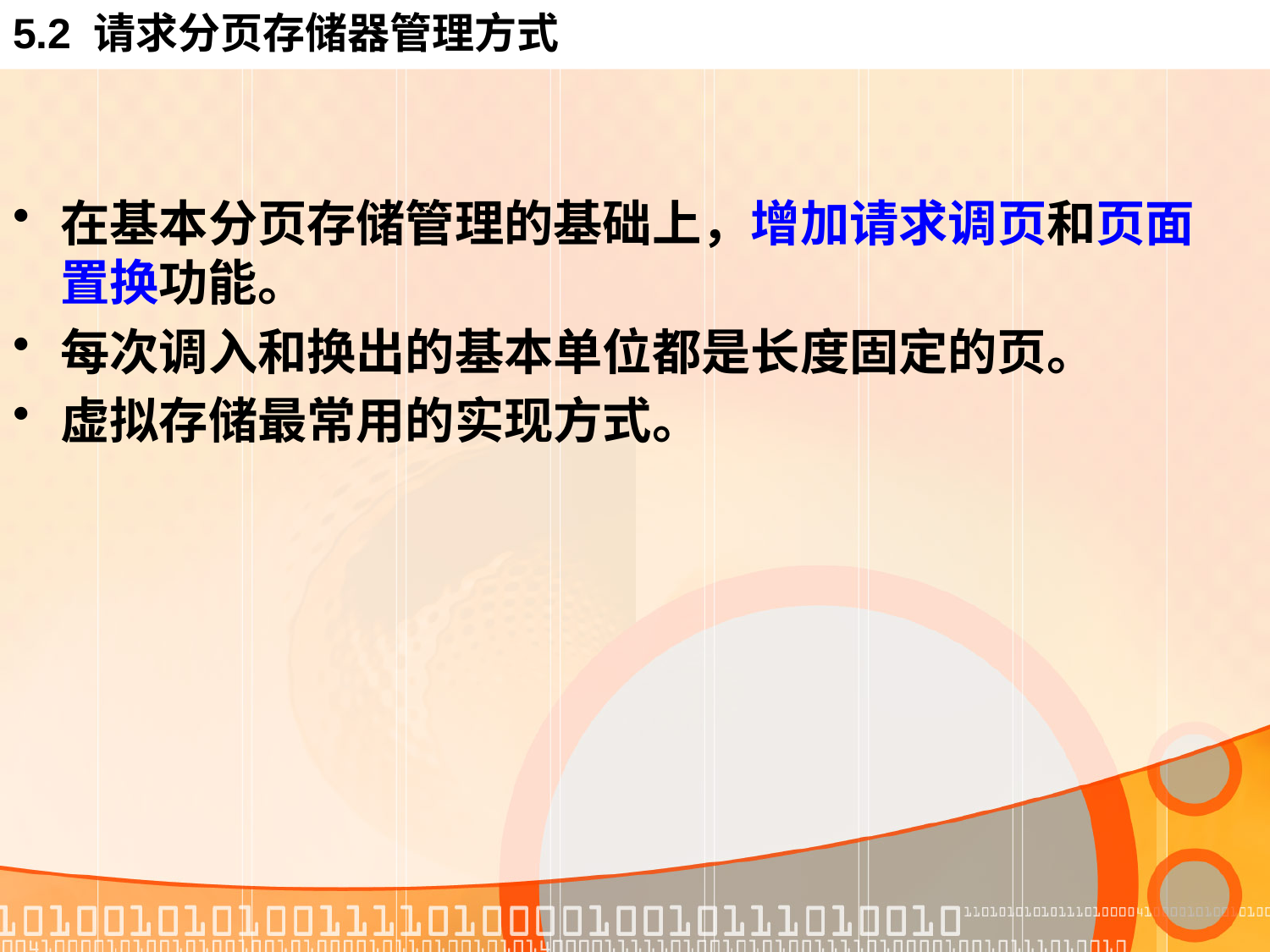

# 5.2 请求分页存储器管理方式
在基本分页存储管理的基础上，增加请求调页和页面置换功能。
每次调入和换出的基本单位都是长度固定的页。
虚拟存储最常用的实现方式。